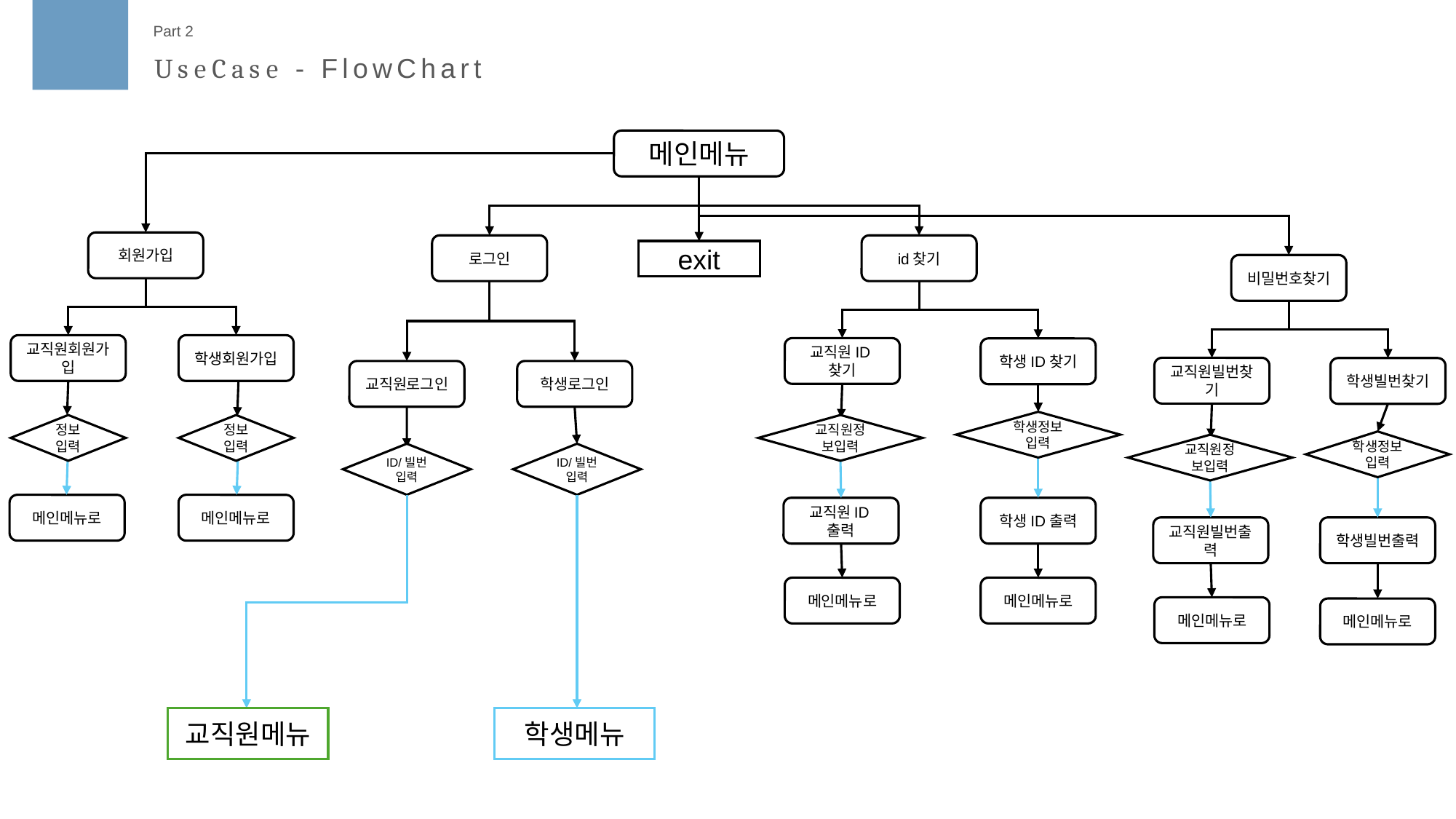

Part 2
UseCase - FlowChart
메인메뉴
회원가입
로그인
id찾기
exit
비밀번호찾기
교직원회원가입
학생회원가입
교직원ID찾기
학생ID찾기
교직원빌번찾기
학생빌번찾기
교직원로그인
학생로그인
학생정보입력
정보입력
정보입력
교직원정보입력
학생정보입력
교직원정보입력
ID/빌번 입력
ID/빌번 입력
메인메뉴로
메인메뉴로
교직원ID출력
학생ID출력
교직원빌번출력
학생빌번출력
메인메뉴로
메인메뉴로
메인메뉴로
메인메뉴로
교직원메뉴
학생메뉴